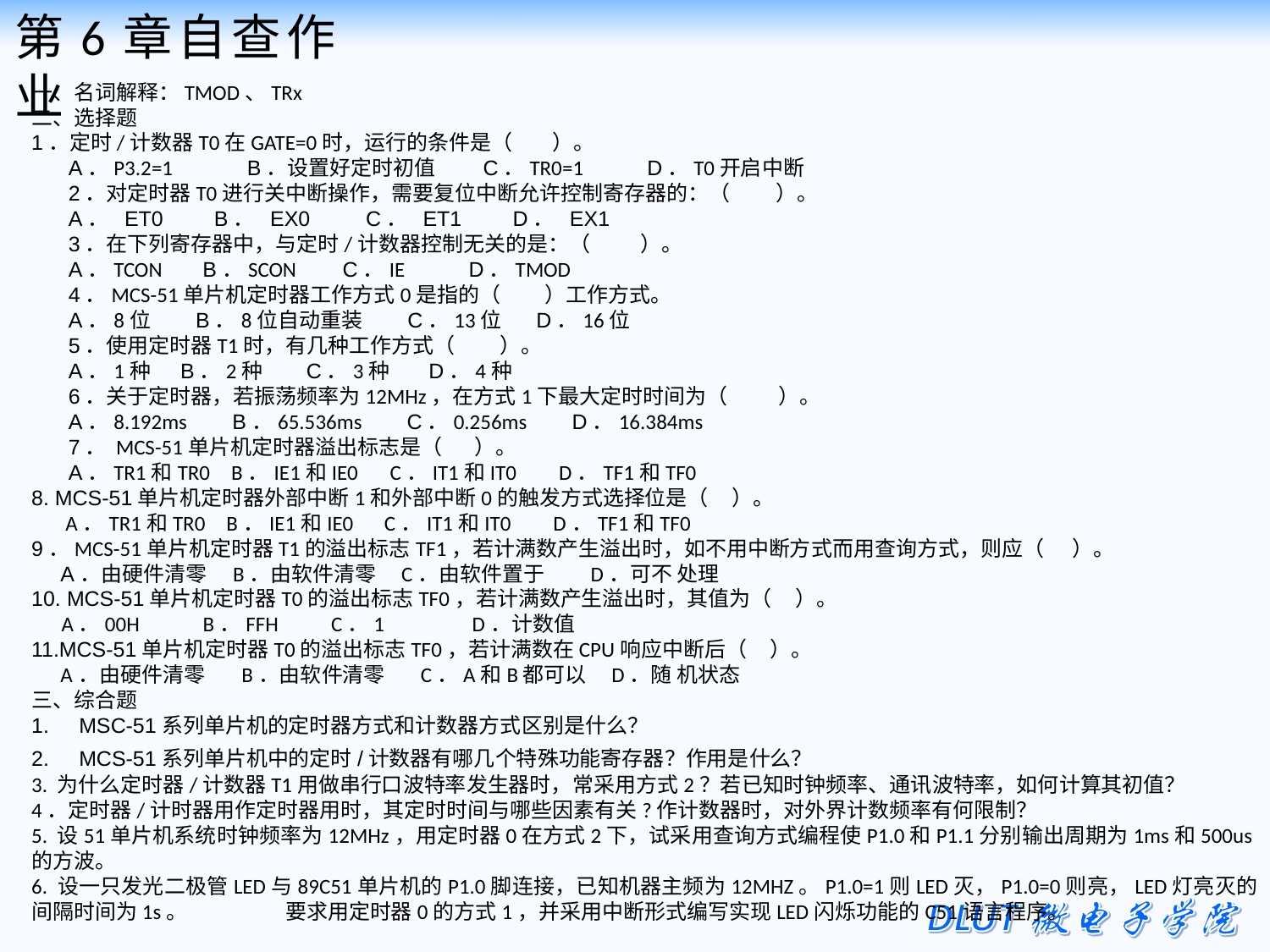

第6章自查作业
一、名词解释：TMOD、TRx
二、选择题
1．定时/计数器T0在GATE=0时，运行的条件是（      ）。
A．P3.2=1       B．设置好定时初值    C．TR0=1      D．T0开启中断
2．对定时器T0进行关中断操作，需要复位中断允许控制寄存器的：（      ）。
A． ET0       B． EX0       C． ET1       D． EX1
3．在下列寄存器中，与定时/计数器控制无关的是：（       ）。
A．TCON      B．SCON       C．IE          D．TMOD
4．MCS-51单片机定时器工作方式0是指的（       ）工作方式。
A．8位      B．8位自动重装      C．13位     D．16位
5．使用定时器T1时，有几种工作方式（       ）。
A．1种    B．2种       C．3种      D．4种
6．关于定时器，若振荡频率为12MHz，在方式1下最大定时时间为（       ）。
A．8.192ms      B．65.536ms      C．0.256ms      D．16.384ms
7． MCS-51单片机定时器溢出标志是（       ）。
A．TR1和TR0  B．IE1和IE0   C．IT1和IT0    D．TF1和TF0
8. MCS-51单片机定时器外部中断1和外部中断0的触发方式选择位是（     ）。
       A．TR1和TR0  B．IE1和IE0    C．IT1和IT0    D．TF1和TF0
9．MCS-51单片机定时器T1的溢出标志TF1，若计满数产生溢出时，如不用中断方式而用查询方式，则应（      ）。
 A．由硬件清零  B．由软件清零   C．由软件置于     D．可不 处理
10. MCS-51单片机定时器T0的溢出标志TF0，若计满数产生溢出时，其值为（     ）。
     A．00H      B．FFH     C．1           D．计数值
11.MCS-51单片机定时器T0的溢出标志TF0，若计满数在CPU响应中断后（     ）。
      A．由硬件清零   B．由软件清零    C．A和B都可以   D．随 机状态
三、综合题
MSC-51系列单片机的定时器方式和计数器方式区别是什么？
MCS-51系列单片机中的定时/计数器有哪几个特殊功能寄存器？作用是什么？
3. 为什么定时器/计数器T1用做串行口波特率发生器时，常采用方式2？若已知时钟频率、通讯波特率，如何计算其初值？
4．定时器/计时器用作定时器用时，其定时时间与哪些因素有关?作计数器时，对外界计数频率有何限制？
5. 设51单片机系统时钟频率为12MHz，用定时器0在方式2下，试采用查询方式编程使P1.0和P1.1分别输出周期为1ms和500us的方波。
6. 设一只发光二极管LED与89C51单片机的P1.0脚连接，已知机器主频为12MHZ。P1.0=1则LED灭，P1.0=0则亮，LED灯亮灭的间隔时间为1s。	要求用定时器0的方式1，并采用中断形式编写实现LED闪烁功能的C51语言程序。